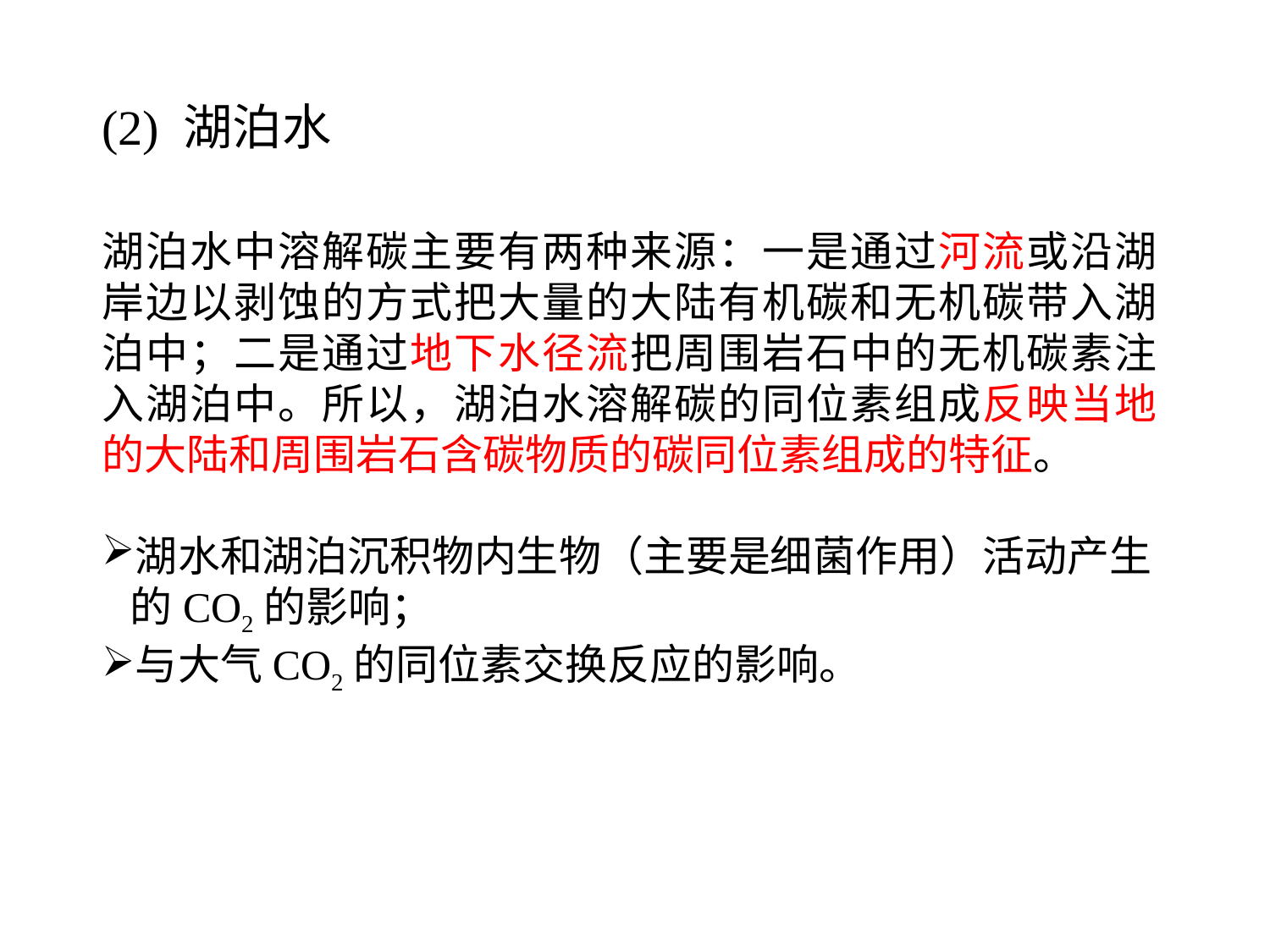

(2) 湖泊水
湖泊水中溶解碳主要有两种来源：一是通过河流或沿湖岸边以剥蚀的方式把大量的大陆有机碳和无机碳带入湖泊中；二是通过地下水径流把周围岩石中的无机碳素注入湖泊中。所以，湖泊水溶解碳的同位素组成反映当地的大陆和周围岩石含碳物质的碳同位素组成的特征。

湖水和湖泊沉积物内生物（主要是细菌作用）活动产生    的CO2的影响；
与大气CO2的同位素交换反应的影响。